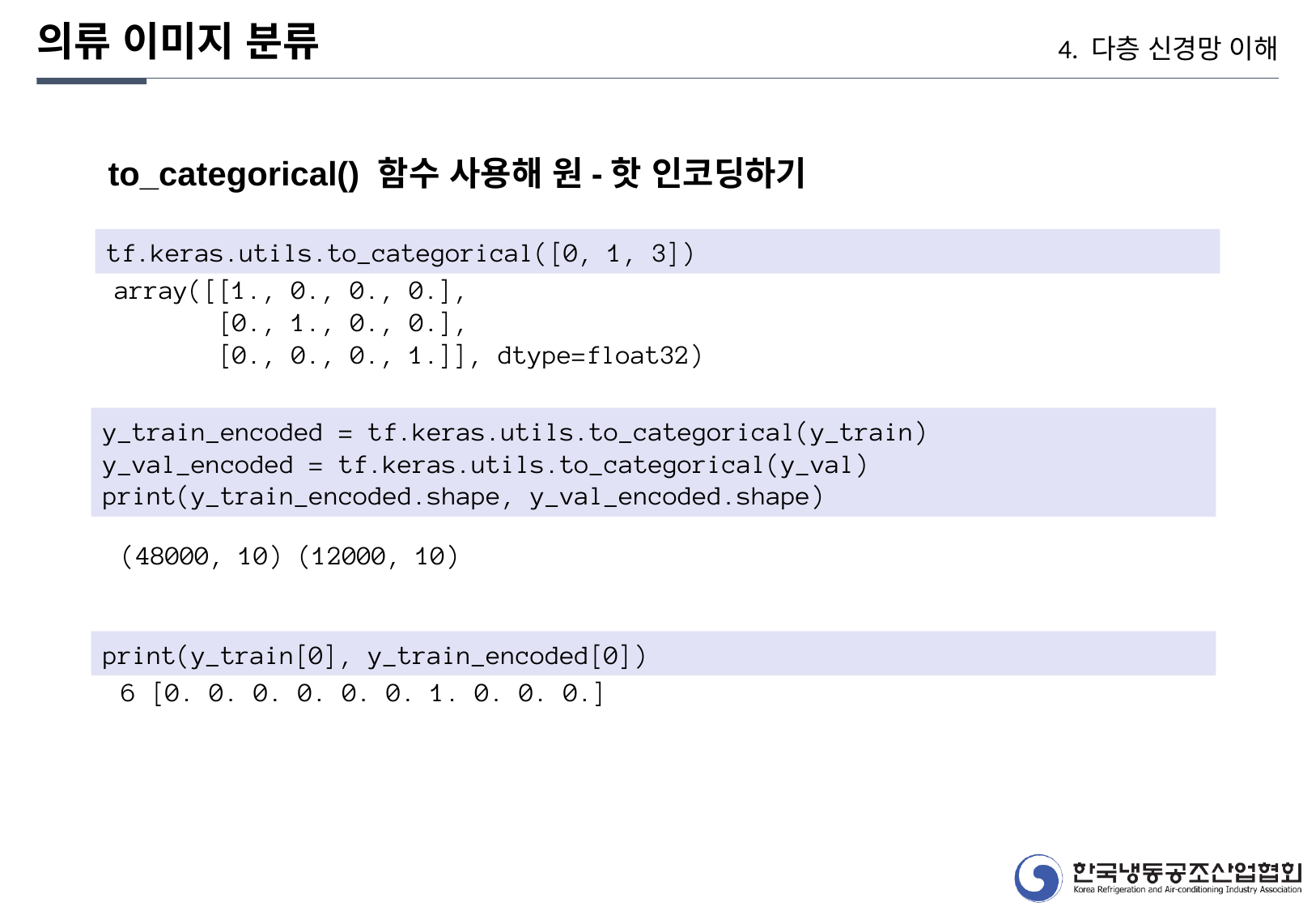

의류 이미지 분류
4. 다층 신경망 이해
to_categorical() 함수 사용해 원-핫 인코딩하기
tf.keras.utils.to_categorical([0, 1, 3])
array([[1., 0., 0., 0.],
       [0., 1., 0., 0.],
       [0., 0., 0., 1.]], dtype=float32)
y_train_encoded = tf.keras.utils.to_categorical(y_train)
y_val_encoded = tf.keras.utils.to_categorical(y_val)
print(y_train_encoded.shape, y_val_encoded.shape)
(48000, 10) (12000, 10)
print(y_train[0], y_train_encoded[0])
6 [0. 0. 0. 0. 0. 0. 1. 0. 0. 0.]